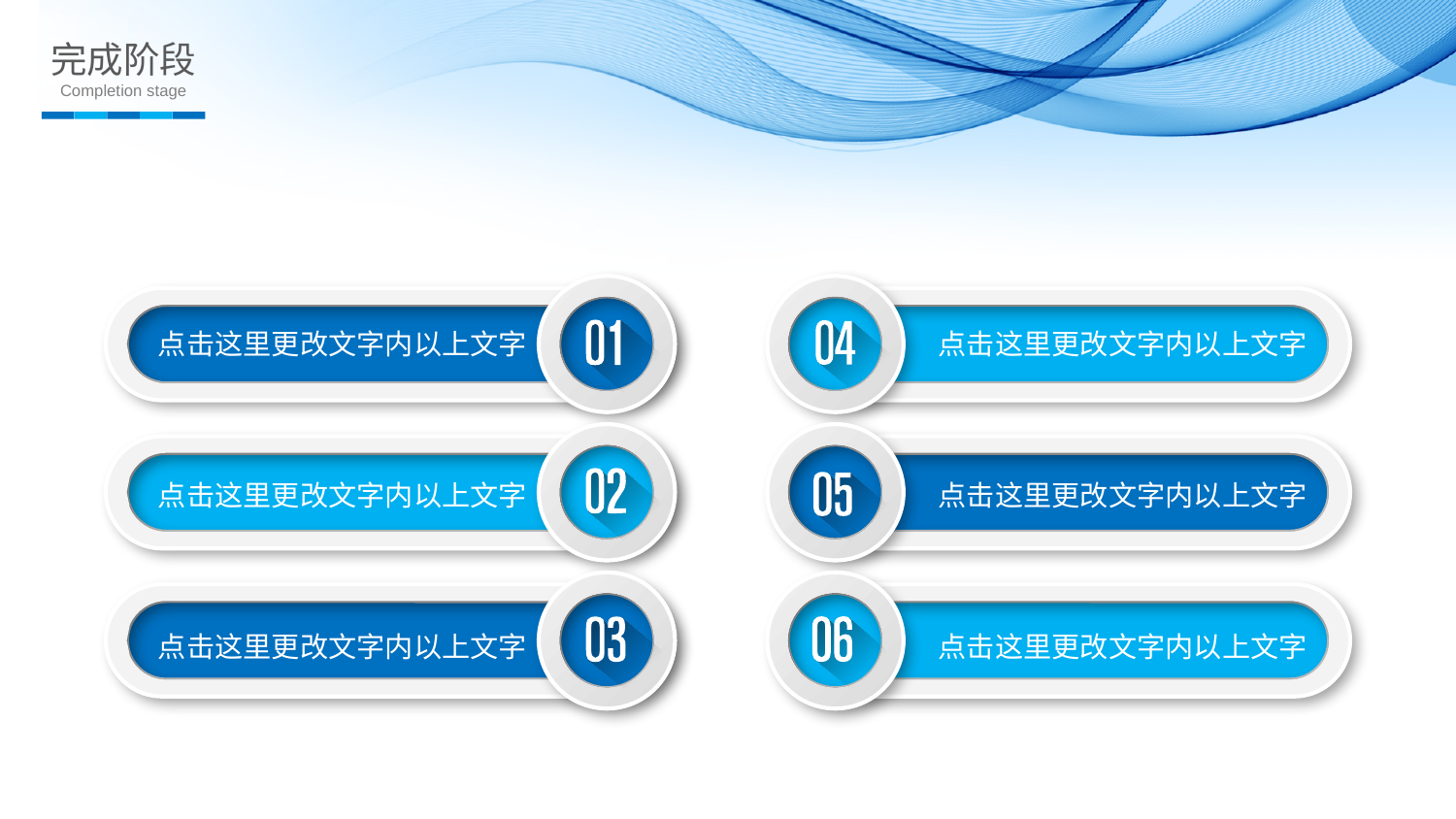

完成阶段
Completion stage

点击这里更改文字内以上文字

点击这里更改文字内以上文字

点击这里更改文字内以上文字

点击这里更改文字内以上文字

点击这里更改文字内以上文字

点击这里更改文字内以上文字